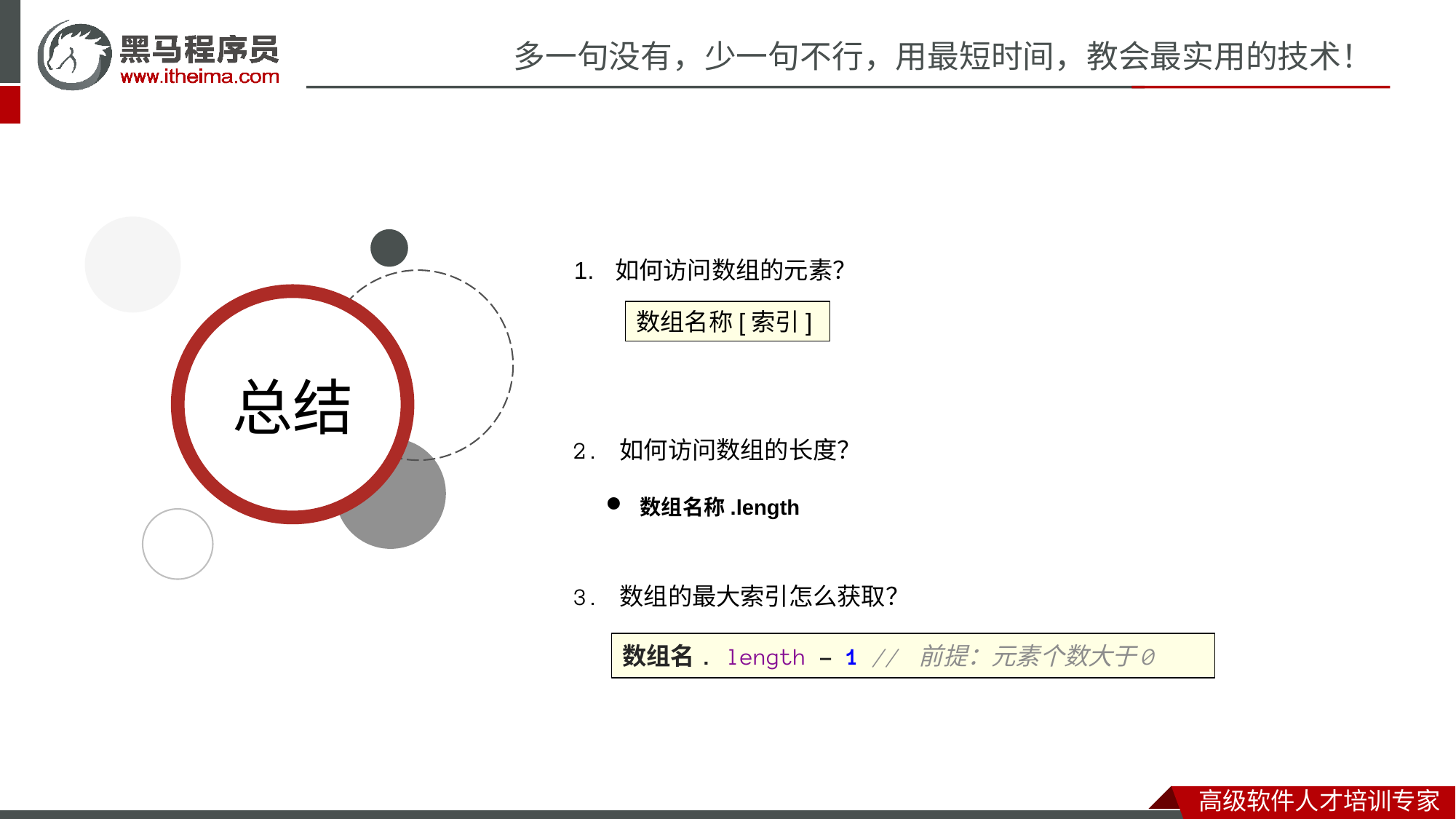

如何访问数组的元素？

数组名称[索引]
2. 如何访问数组的长度？
数组名称.length
3. 数组的最大索引怎么获取？

数组名. length – 1 // 前提：元素个数大于0